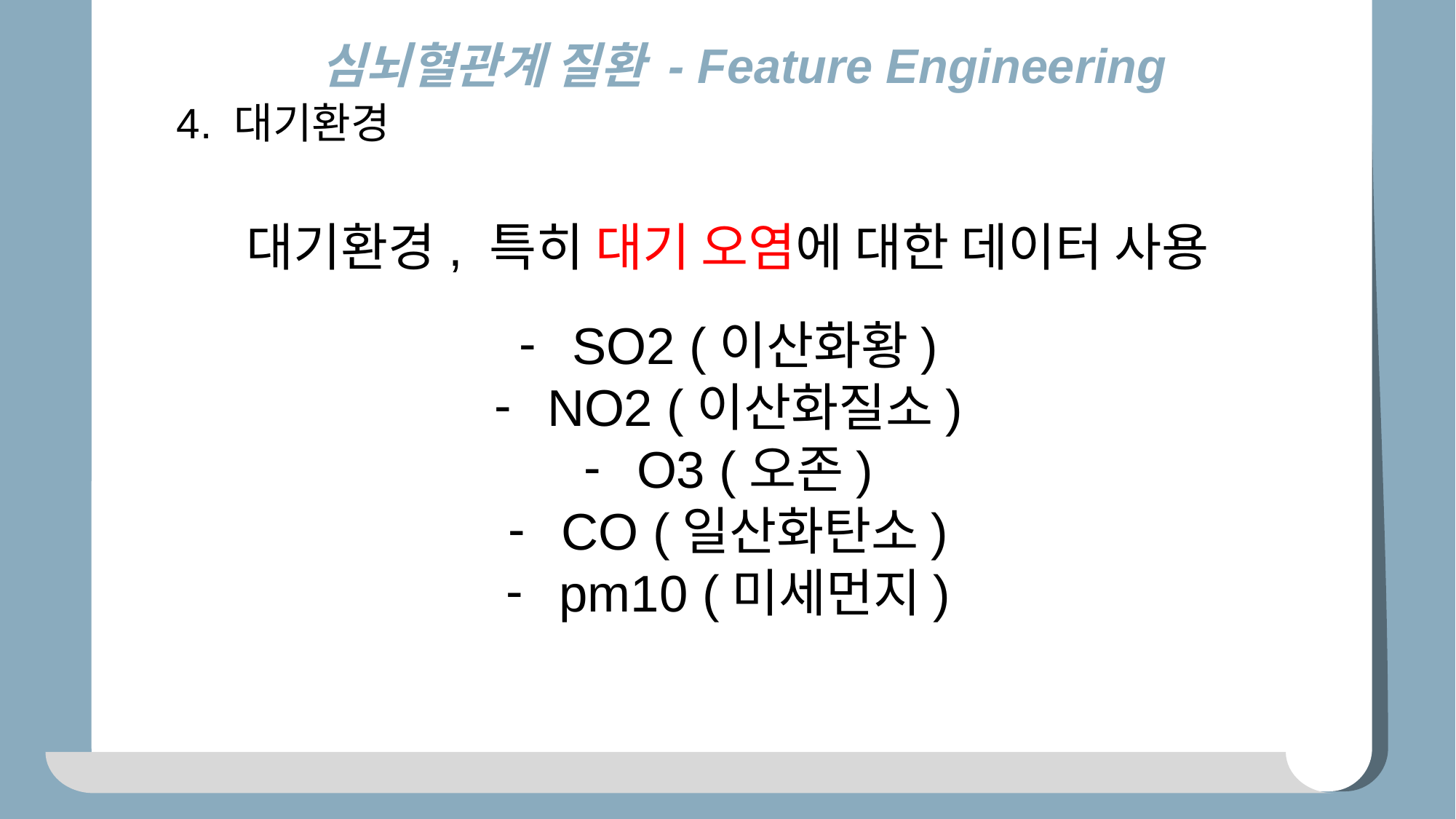

심뇌혈관계 질환 - Feature Engineering

4. 대기환경
대기환경, 특히 대기 오염에 대한 데이터 사용

SO2 (이산화황)
NO2 (이산화질소)
O3 (오존)
CO (일산화탄소)
pm10 (미세먼지)